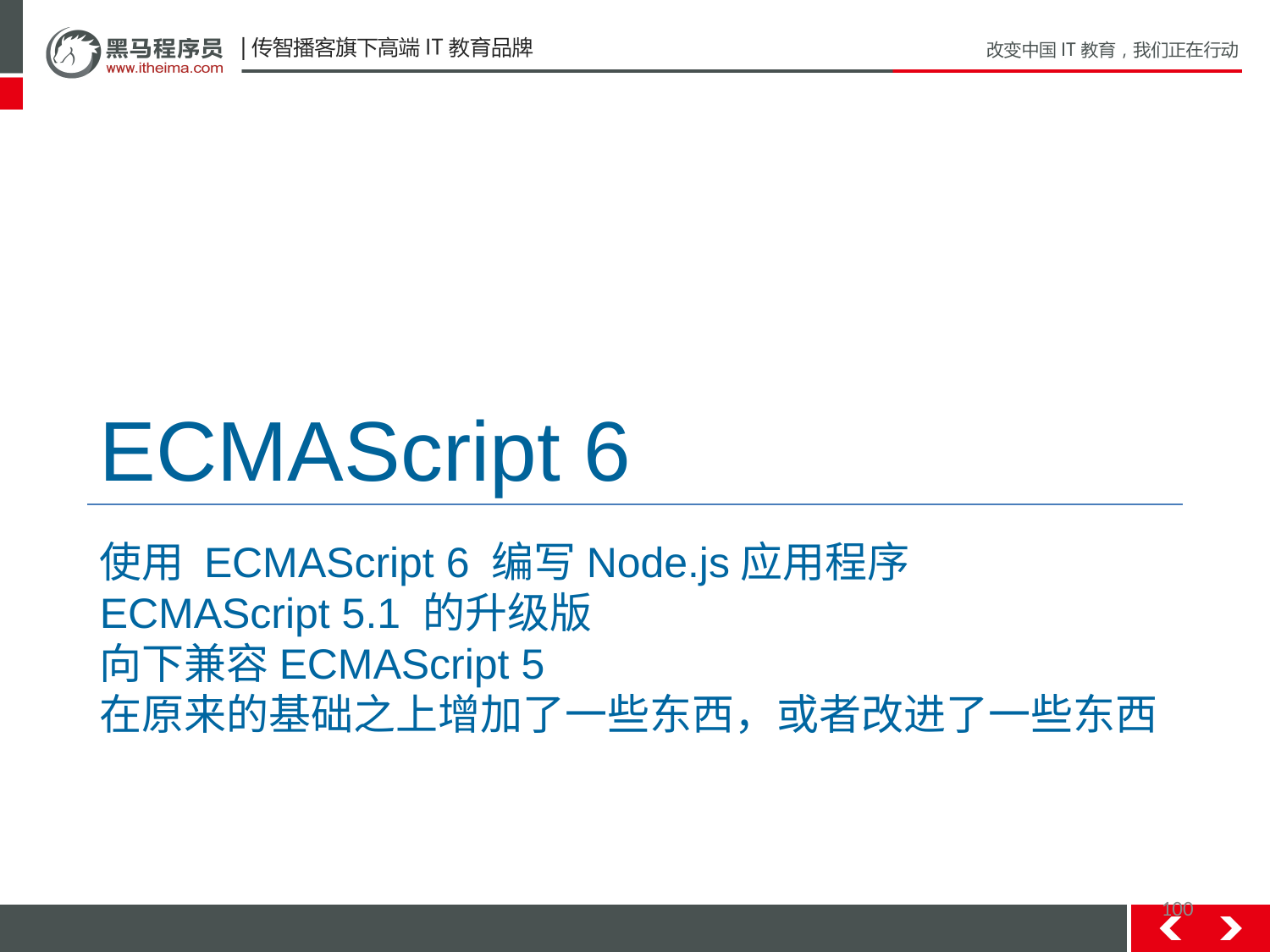

# ECMAScript 6
使用 ECMAScript 6 编写Node.js应用程序
ECMAScript 5.1 的升级版
向下兼容ECMAScript 5
在原来的基础之上增加了一些东西，或者改进了一些东西
100